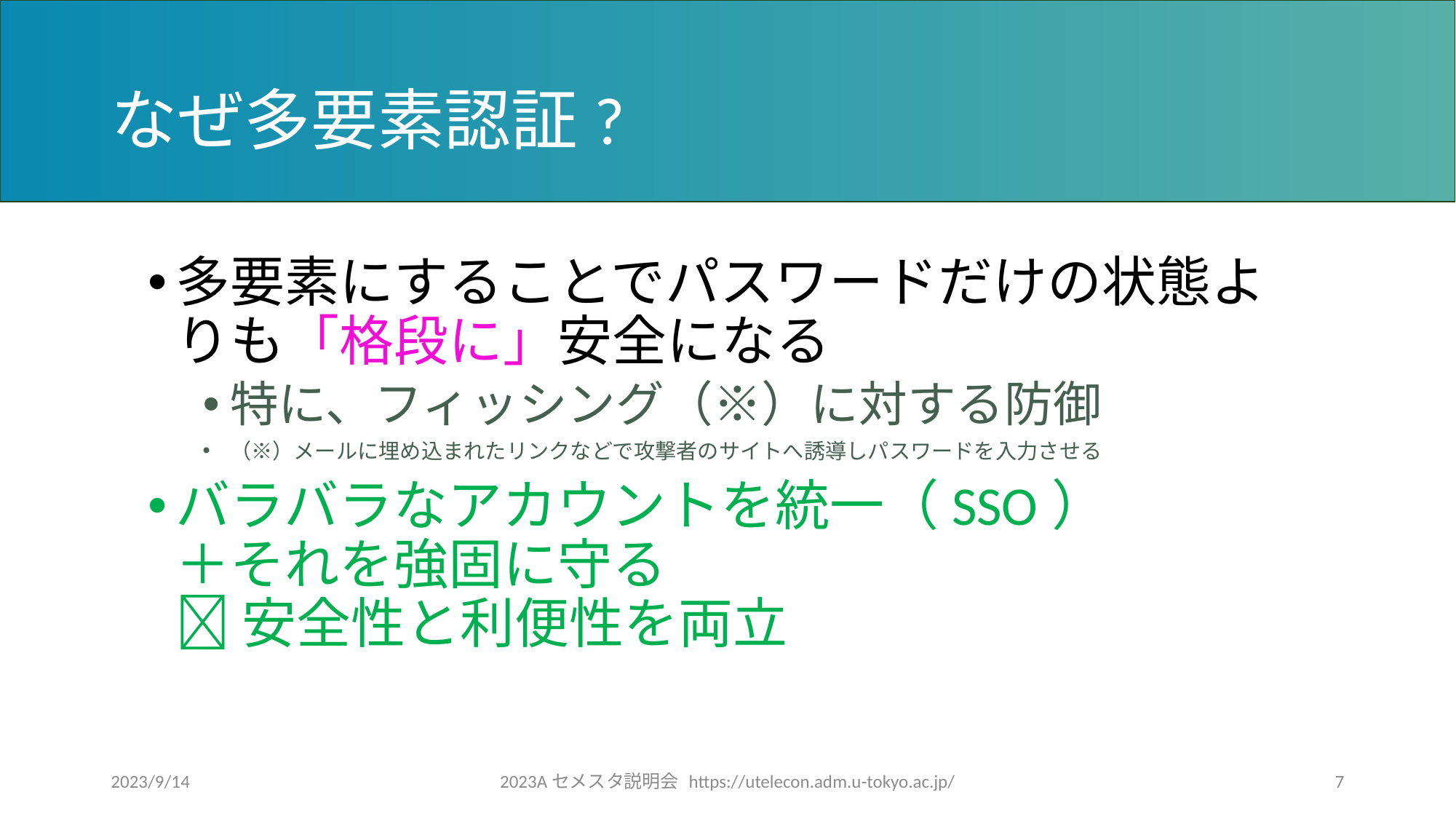

# なぜ多要素認証?
多要素にすることでパスワードだけの状態よりも「格段に」安全になる
特に、フィッシング（※）に対する防御
（※）メールに埋め込まれたリンクなどで攻撃者のサイトへ誘導しパスワードを入力させる
バラバラなアカウントを統一（SSO）
＋それを強固に守る
⇒ 安全性と利便性を両立
2023/9/14
2023Aセメスタ説明会 https://utelecon.adm.u-tokyo.ac.jp/
7